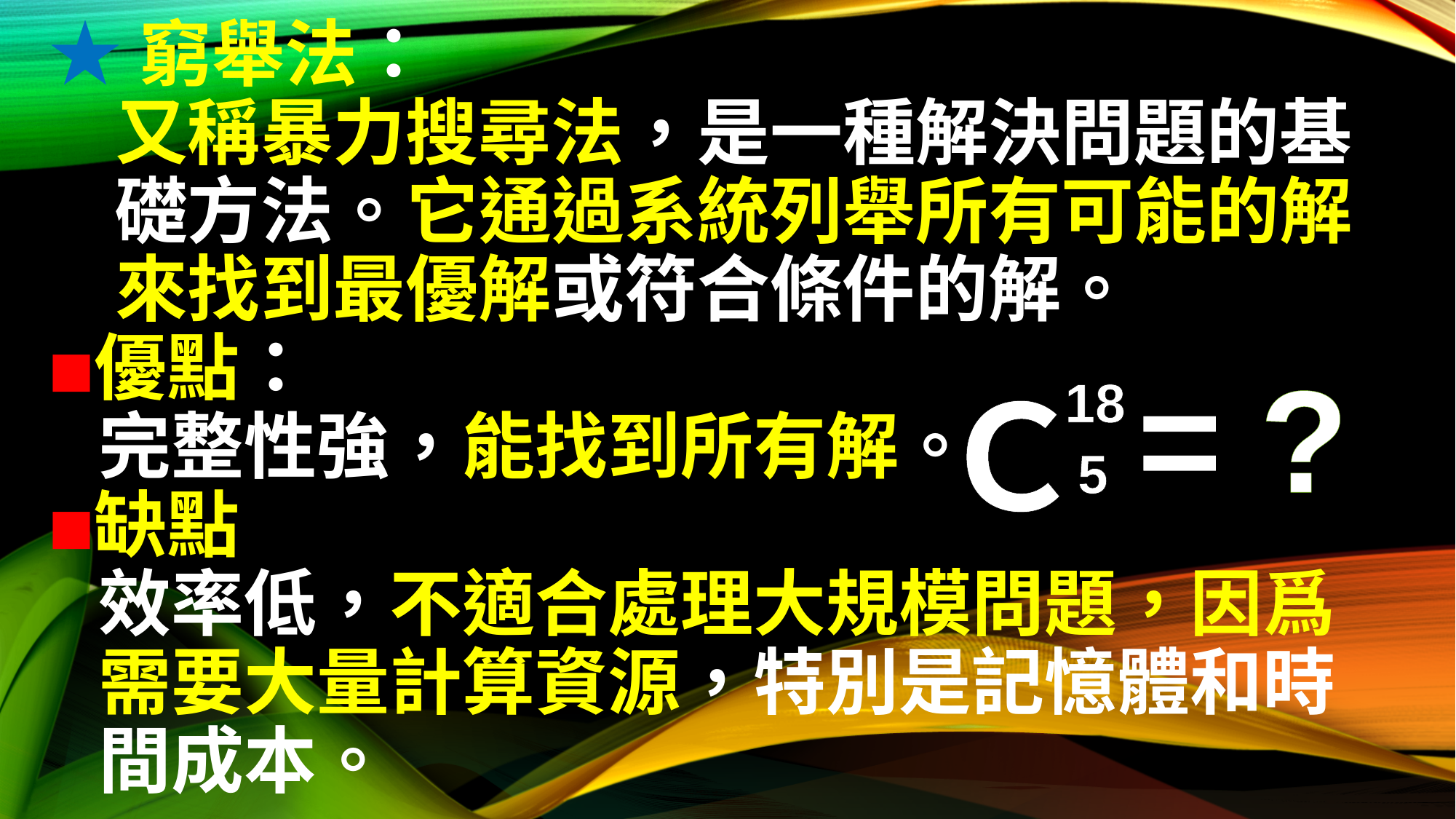

# ★窮舉法： 又稱暴力搜尋法，是一種解決問題的基 礎方法。它通過系統列舉所有可能的解 來找到最優解或符合條件的解。 ◼︎優點： 完整性強，能找到所有解。 ◼︎缺點 效率低，不適合處理大規模問題，因爲 需要大量計算資源，特別是記憶體和時 間成本。
=
Ｃ
18
5
?